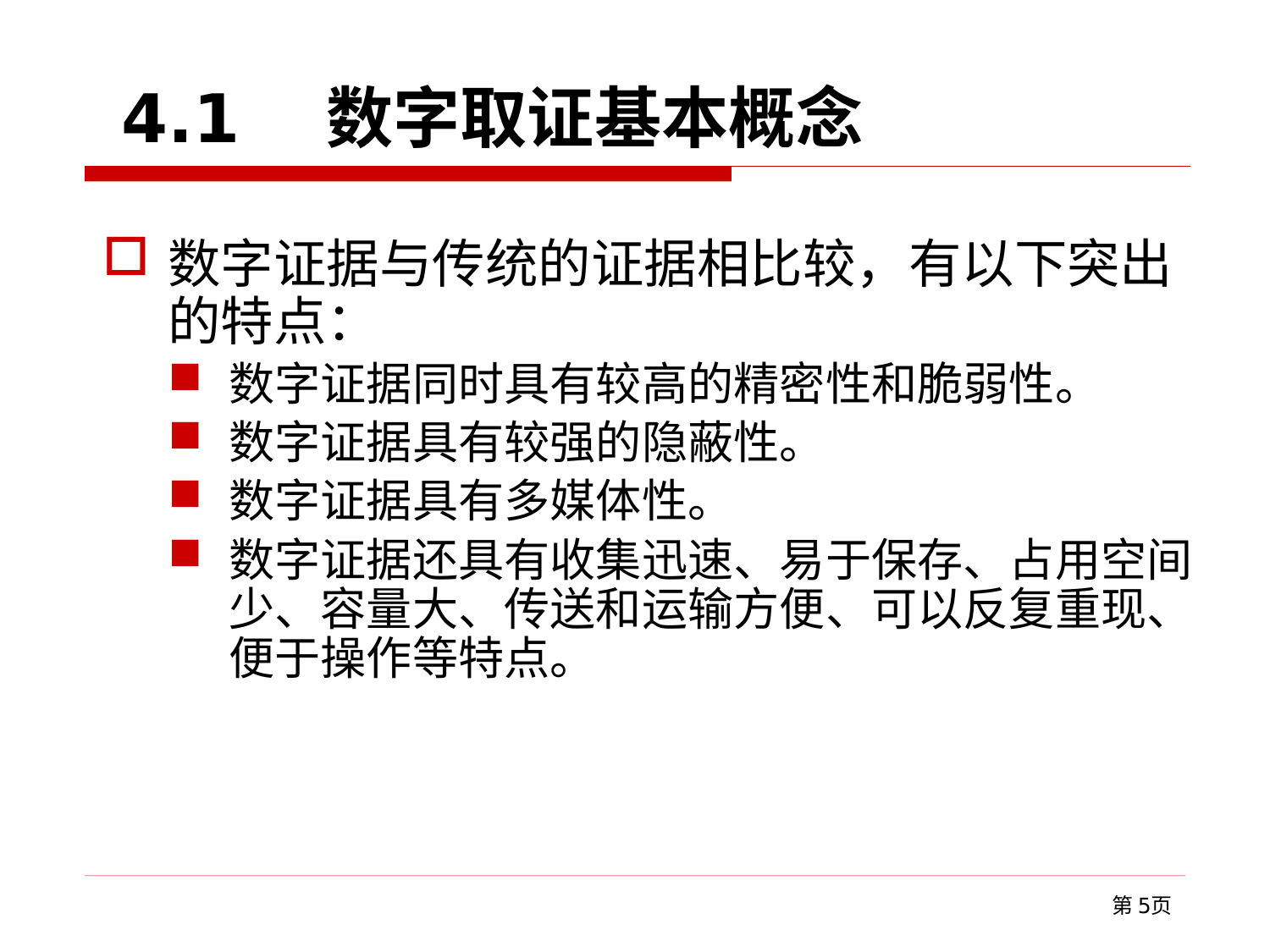

# 4.1   数字取证基本概念
数字证据与传统的证据相比较，有以下突出的特点：
数字证据同时具有较高的精密性和脆弱性。
数字证据具有较强的隐蔽性。
数字证据具有多媒体性。
数字证据还具有收集迅速、易于保存、占用空间少、容量大、传送和运输方便、可以反复重现、便于操作等特点。
5